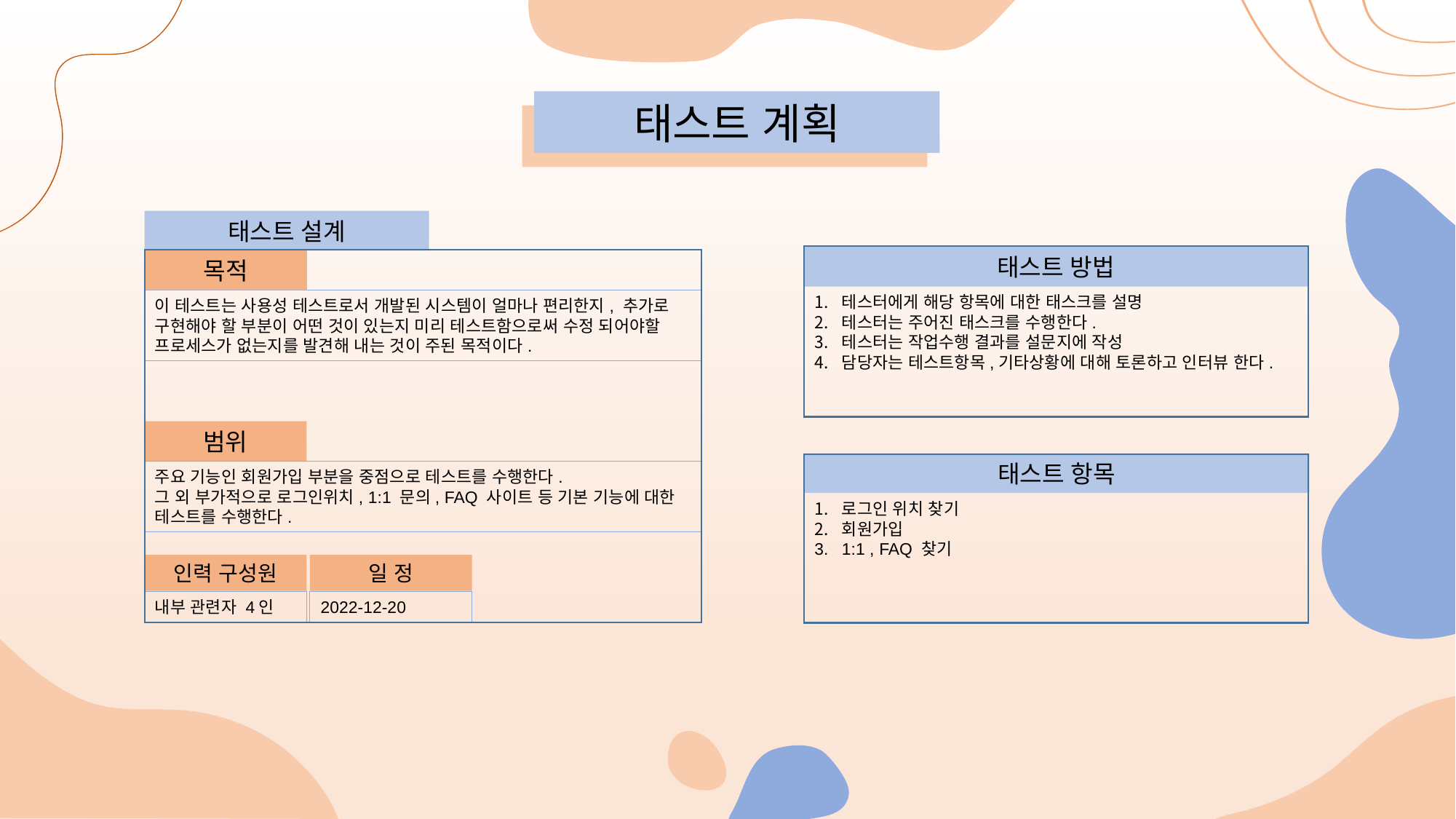

태스트 계획

태스트 설계

태스트 방법

목적
테스터에게 해당 항목에 대한 태스크를 설명
테스터는 주어진 태스크를 수행한다.
테스터는 작업수행 결과를 설문지에 작성
담당자는 테스트항목,기타상황에 대해 토론하고 인터뷰 한다.
이 테스트는 사용성 테스트로서 개발된 시스템이 얼마나 편리한지, 추가로 구현해야 할 부분이 어떤 것이 있는지 미리 테스트함으로써 수정 되어야할 프로세스가 없는지를 발견해 내는 것이 주된 목적이다.
범위
태스트 항목

주요 기능인 회원가입 부분을 중점으로 테스트를 수행한다.
그 외 부가적으로 로그인위치, 1:1 문의, FAQ 사이트 등 기본 기능에 대한 테스트를 수행한다.
로그인 위치 찾기
회원가입
1:1 , FAQ 찾기
인력 구성원
일 정
내부 관련자 4인
2022-12-20